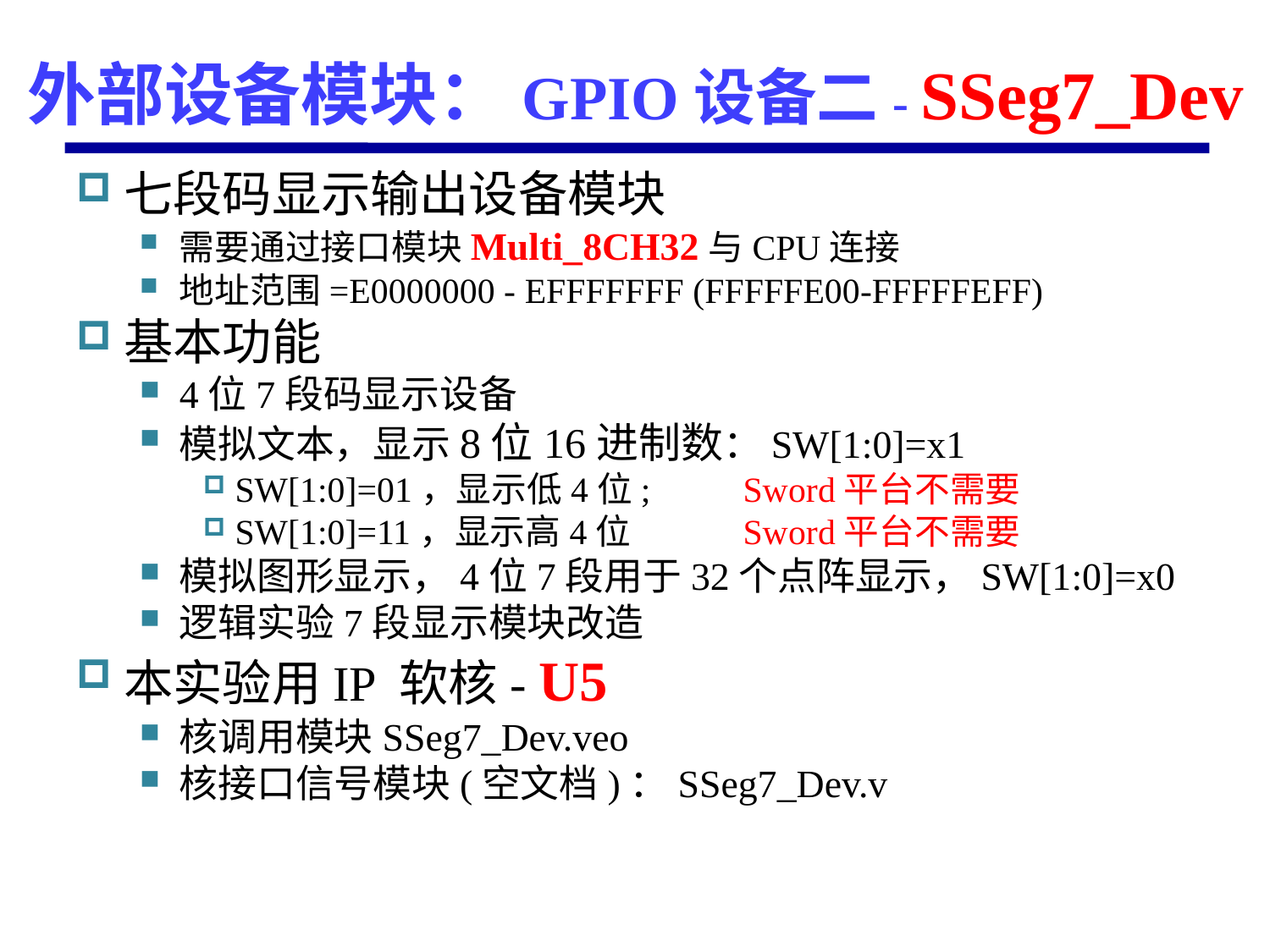

# 外部设备模块：GPIO设备二- SSeg7_Dev
七段码显示输出设备模块
需要通过接口模块Multi_8CH32与CPU连接
地址范围=E0000000 - EFFFFFFF (FFFFFE00-FFFFFEFF)
基本功能
4位7段码显示设备
模拟文本，显示8位16进制数：SW[1:0]=x1
SW[1:0]=01，显示低4位;	Sword平台不需要
SW[1:0]=11，显示高4位	Sword平台不需要
模拟图形显示，4位7段用于32个点阵显示，SW[1:0]=x0
逻辑实验7段显示模块改造
本实验用IP 软核- U5
核调用模块SSeg7_Dev.veo
核接口信号模块(空文档)：SSeg7_Dev.v